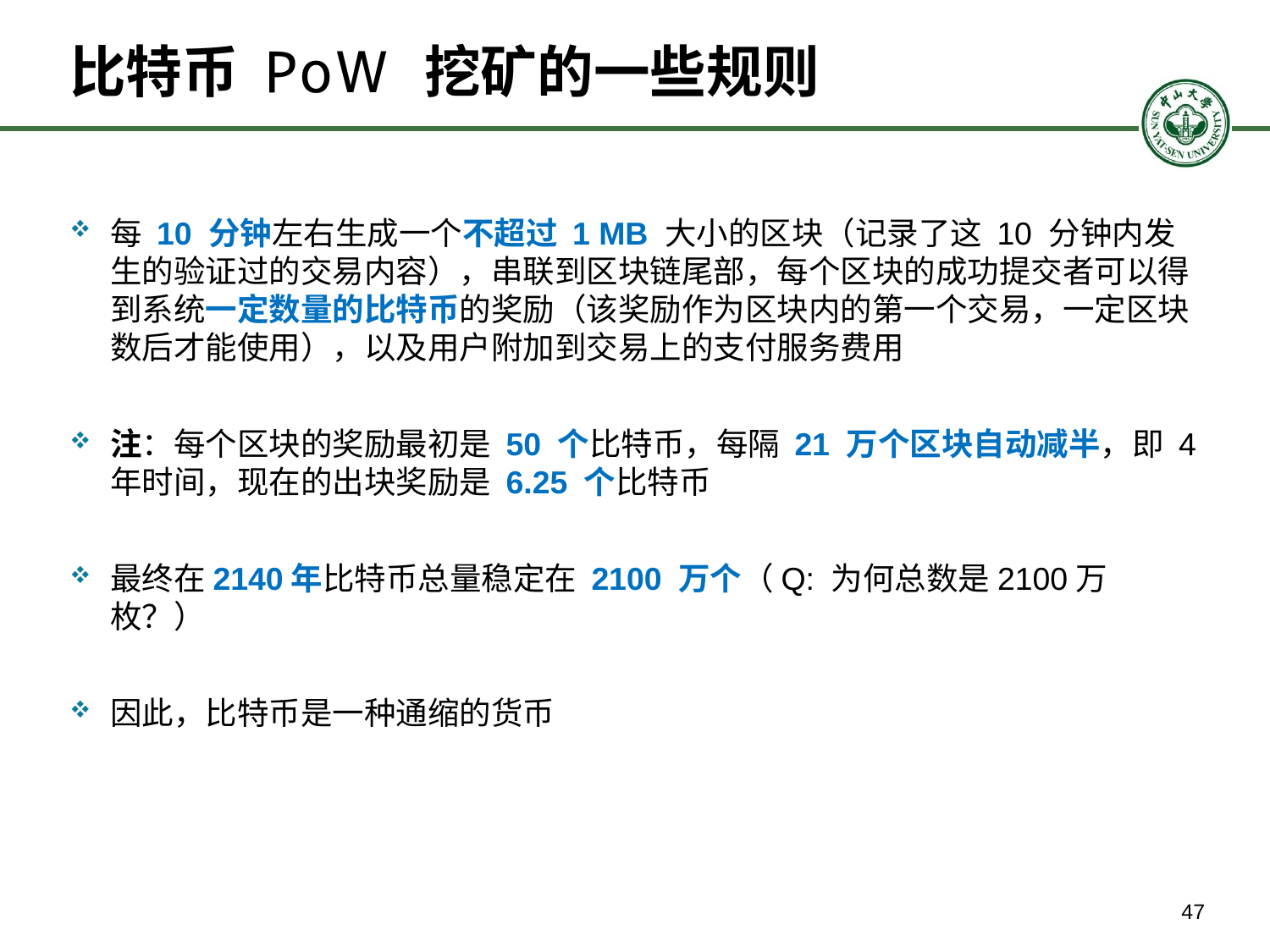

# 比特币 PoW 挖矿的一些规则
每 10 分钟左右生成一个不超过 1 MB 大小的区块（记录了这 10 分钟内发生的验证过的交易内容），串联到区块链尾部，每个区块的成功提交者可以得到系统一定数量的比特币的奖励（该奖励作为区块内的第一个交易，一定区块数后才能使用），以及用户附加到交易上的支付服务费用

注：每个区块的奖励最初是 50 个比特币，每隔 21 万个区块自动减半，即 4 年时间，现在的出块奖励是 6.25 个比特币

最终在2140年比特币总量稳定在 2100 万个（Q: 为何总数是2100万枚？）

因此，比特币是一种通缩的货币